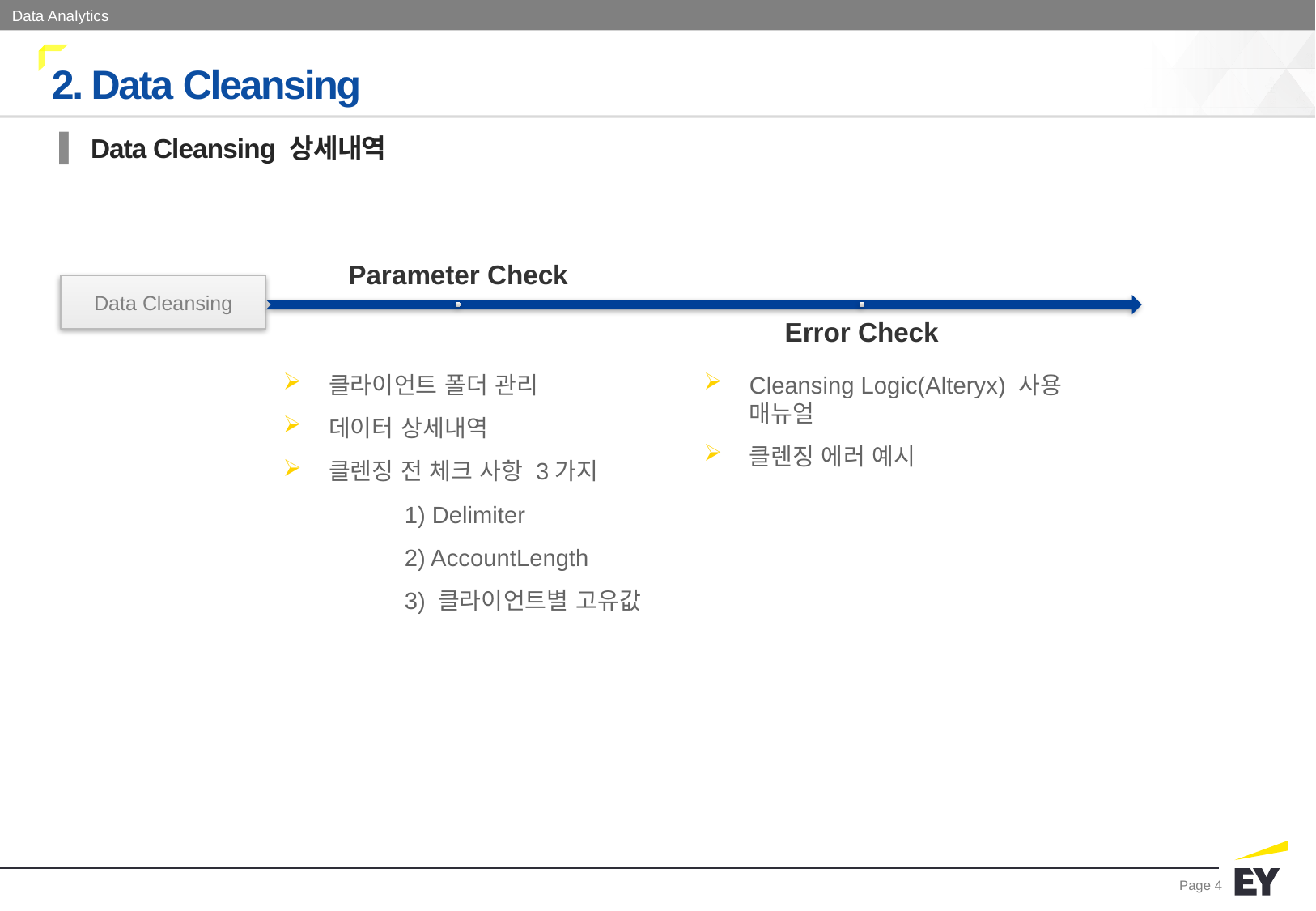

2. Data Cleansing
 Data Cleansing 상세내역
Data Cleansing
Parameter Check
Error Check
클라이언트 폴더 관리
데이터 상세내역
클렌징 전 체크 사항 3가지
	1) Delimiter
	2) AccountLength
	3) 클라이언트별 고유값

Cleansing Logic(Alteryx) 사용 매뉴얼
클렌징 에러 예시